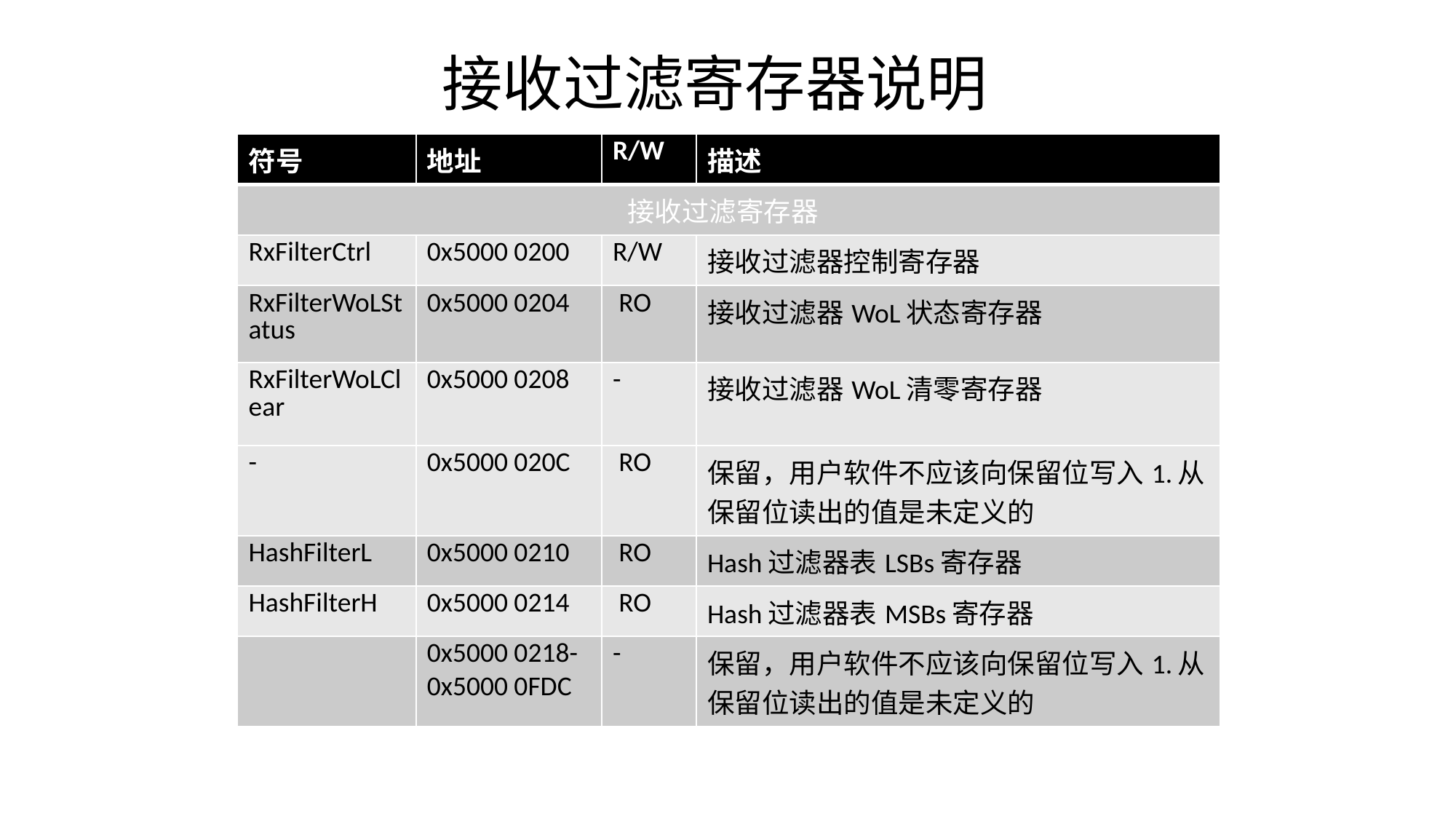

接收过滤寄存器说明

| 符号 | 地址 | R/W | 描述 |
| --- | --- | --- | --- |
| 接收过滤寄存器 |  |  |  |
| RxFilterCtrl | 0x5000 0200 | R/W | 接收过滤器控制寄存器 |
| RxFilterWoLStatus | 0x5000 0204 | RO | 接收过滤器WoL状态寄存器 |
| RxFilterWoLClear | 0x5000 0208 | - | 接收过滤器WoL清零寄存器 |
| - | 0x5000 020C | RO | 保留，用户软件不应该向保留位写入1.从保留位读出的值是未定义的 |
| HashFilterL | 0x5000 0210 | RO | Hash过滤器表LSBs寄存器 |
| HashFilterH | 0x5000 0214 | RO | Hash过滤器表MSBs寄存器 |
|  | 0x5000 0218- 0x5000 0FDC | - | 保留，用户软件不应该向保留位写入1.从保留位读出的值是未定义的 |